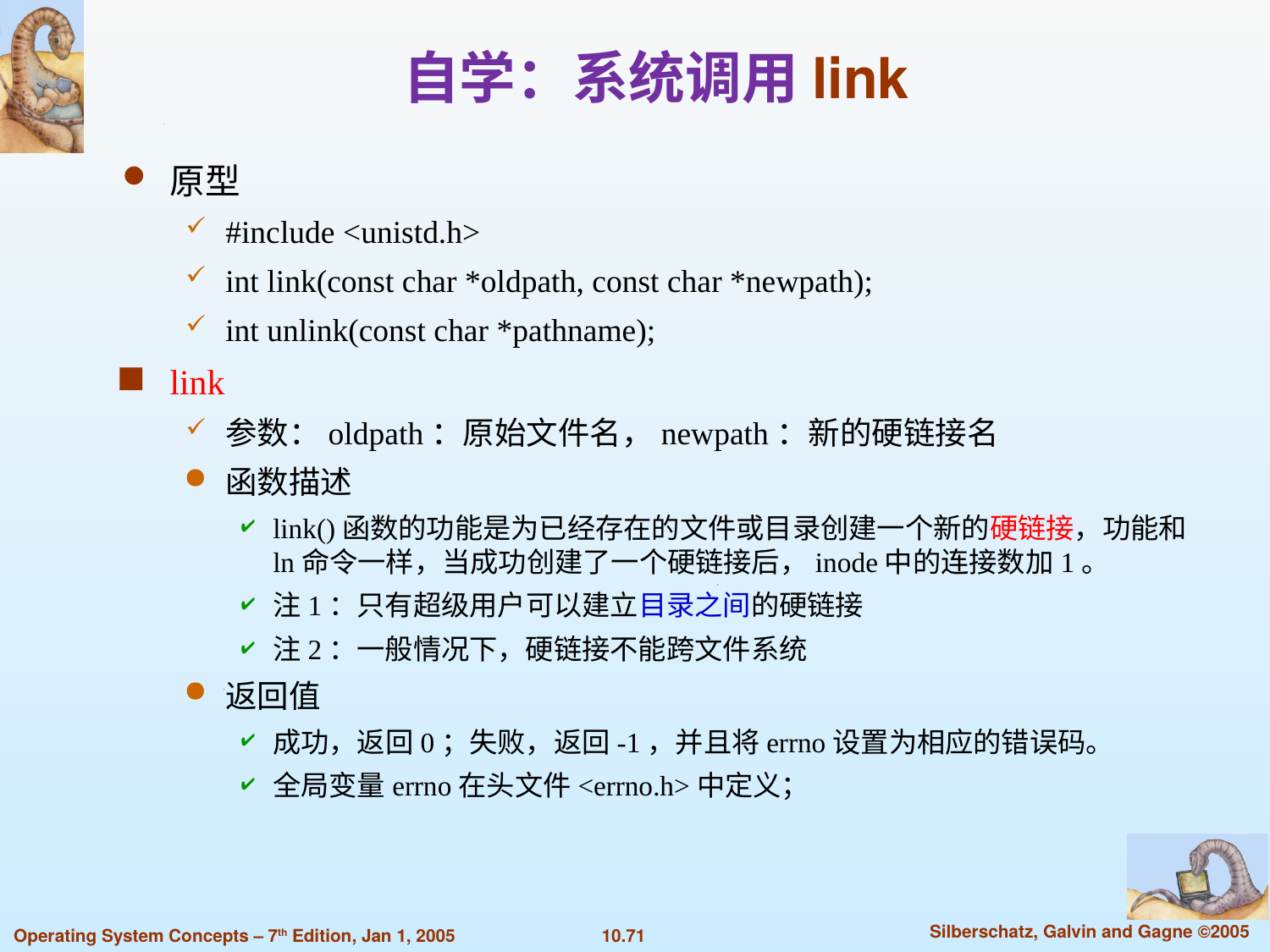

自学：系统调用link
原型
#include <unistd.h>
int link(const char *oldpath, const char *newpath);
int unlink(const char *pathname);
link
参数：oldpath：原始文件名，newpath：新的硬链接名
函数描述
link()函数的功能是为已经存在的文件或目录创建一个新的硬链接，功能和ln命令一样，当成功创建了一个硬链接后，inode中的连接数加1。
注1：只有超级用户可以建立目录之间的硬链接
注2：一般情况下，硬链接不能跨文件系统
返回值
成功，返回0；失败，返回-1，并且将errno设置为相应的错误码。
全局变量errno在头文件<errno.h>中定义；